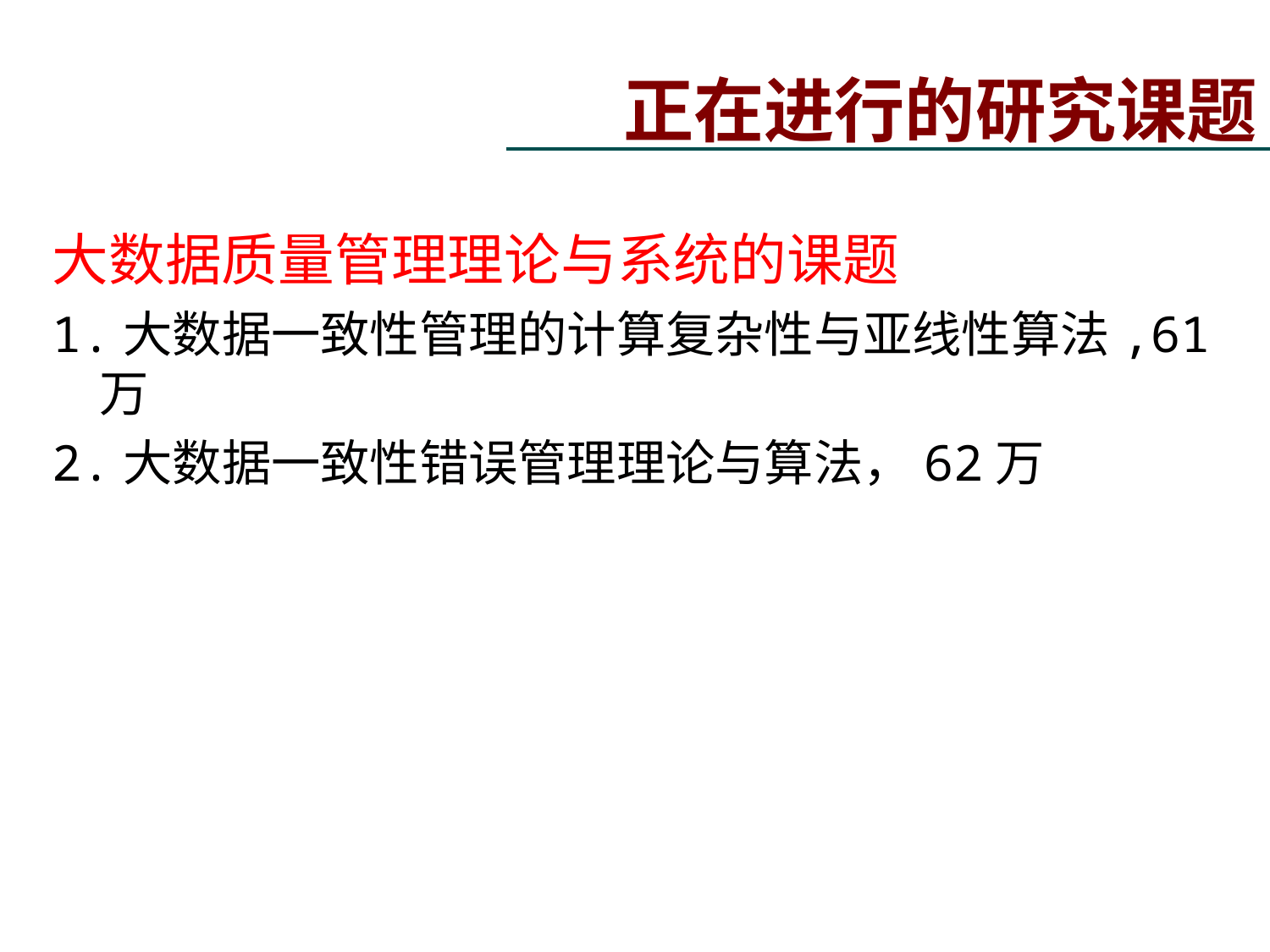

正在进行的研究课题
大数据质量管理理论与系统的课题
1.大数据一致性管理的计算复杂性与亚线性算法,61万
2.大数据一致性错误管理理论与算法，62万